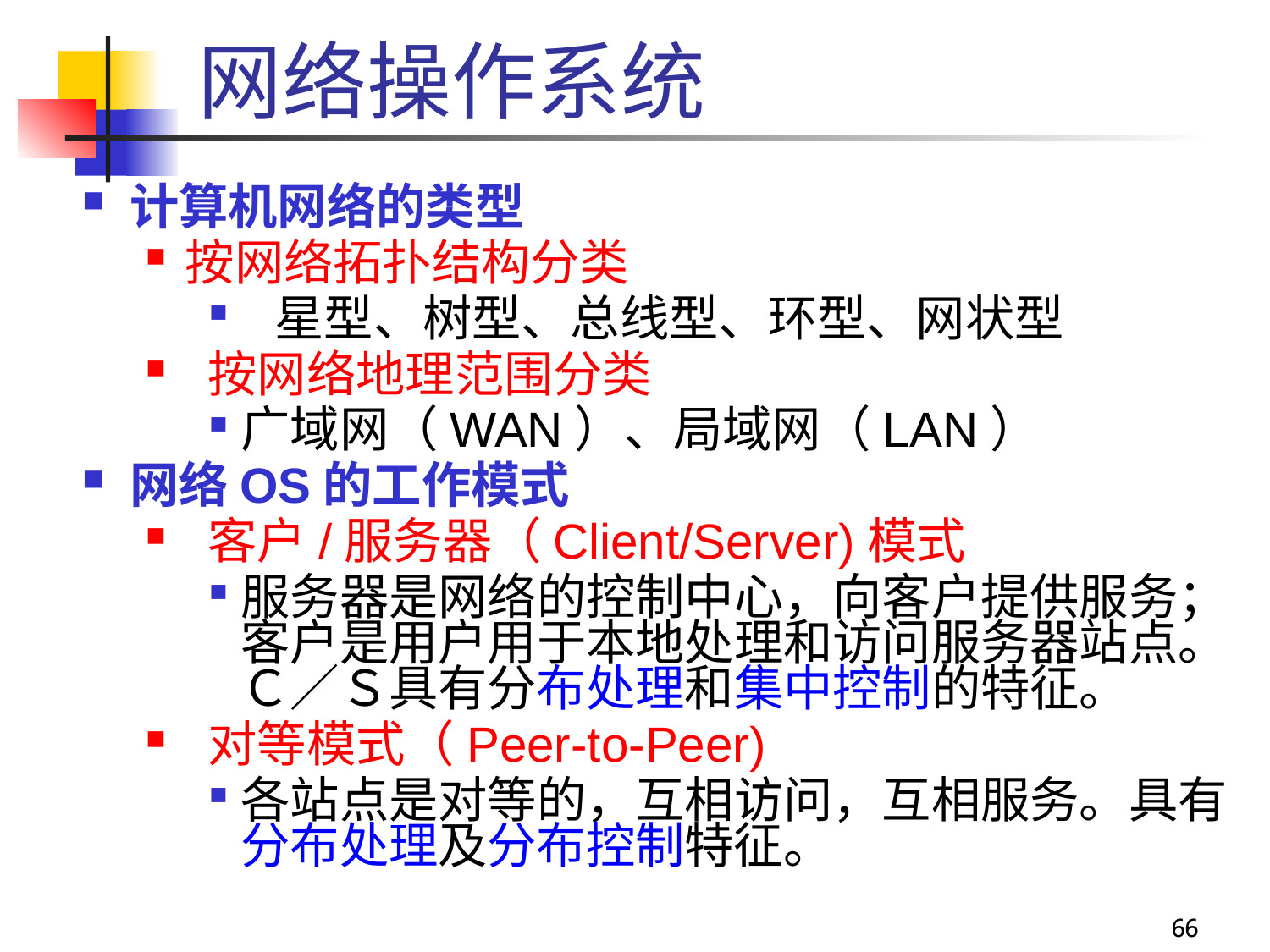

# 网络操作系统
计算机网络的类型
按网络拓扑结构分类
  星型、树型、总线型、环型、网状型
 按网络地理范围分类
广域网（WAN）、局域网（LAN）
网络OS的工作模式
 客户/服务器（Client/Server)模式
服务器是网络的控制中心，向客户提供服务；客户是用户用于本地处理和访问服务器站点。Ｃ／Ｓ具有分布处理和集中控制的特征。
 对等模式（Peer-to-Peer)
各站点是对等的，互相访问，互相服务。具有分布处理及分布控制特征。
66